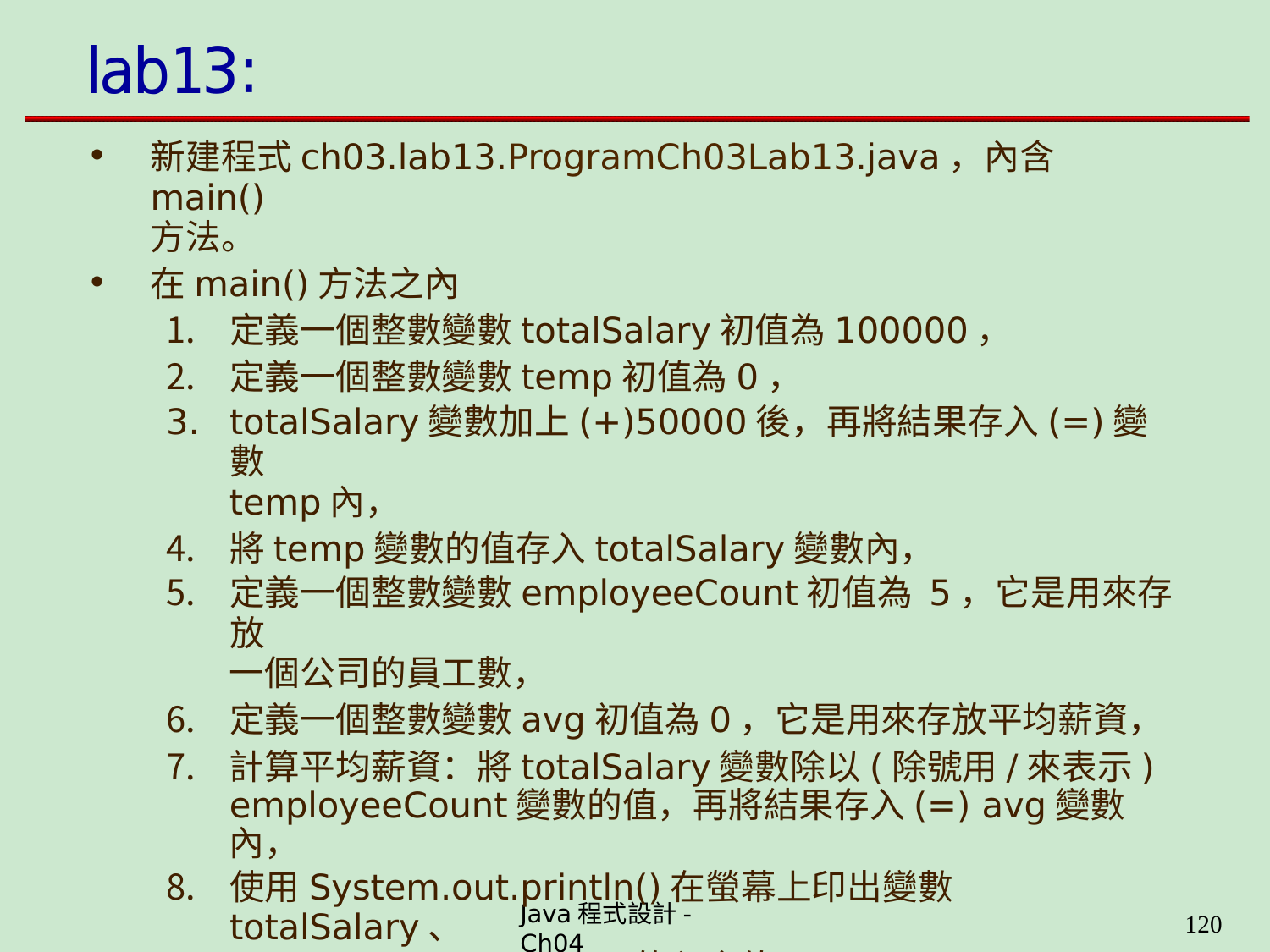

# lab13:
新建程式ch03.lab13.ProgramCh03Lab13.java，內含main()
方法。
在main()方法之內
定義一個整數變數totalSalary初值為100000，
定義一個整數變數temp初值為0，
totalSalary變數加上(+)50000後，再將結果存入(=)變數
temp內，
將temp變數的值存入totalSalary變數內，
定義一個整數變數employeeCount初值為 5，它是用來存放
一個公司的員工數，
定義一個整數變數avg初值為0，它是用來存放平均薪資，
計算平均薪資：將totalSalary變數除以(除號用/來表示)  employeeCount變數的值，再將結果存入(=) avg變數內，
使用System.out.println()在螢幕上印出變數totalSalary、
employeeCount、avg的內含值。
Java程式設計-Ch04
120